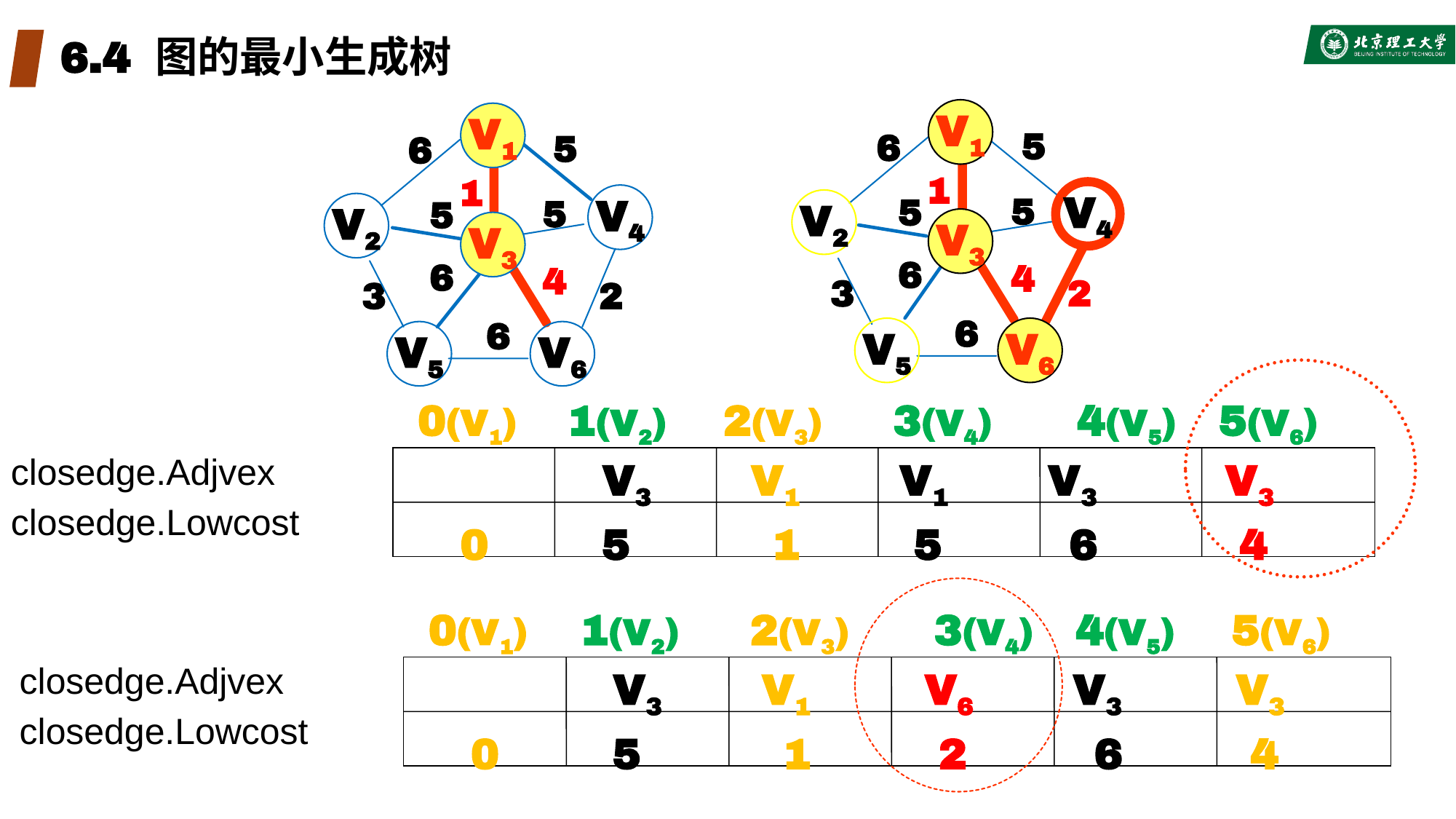

# 6.4 图的最小生成树
V1
5
6

1

V4
5
5
V2
V3

6

4

3
2

6
V5
V6

V1
V4
V2
V3
V5
V6
5
6

1

5
5

6

4

3
2

6

 0(V1)    1(V2)    2(V3)     3(V4)      4(V5)   5(V6)
closedge.Adjvex closedge.Lowcost
              V3       V1       V1       V3         V3
    0        5          1        5         6          4

 0(V1)    1(V2)     2(V3)      3(V4)   4(V5)    5(V6)
closedge.Adjvex closedge.Lowcost
              V3       V1        V6       V3        V3
    0        5          1         2         6         4